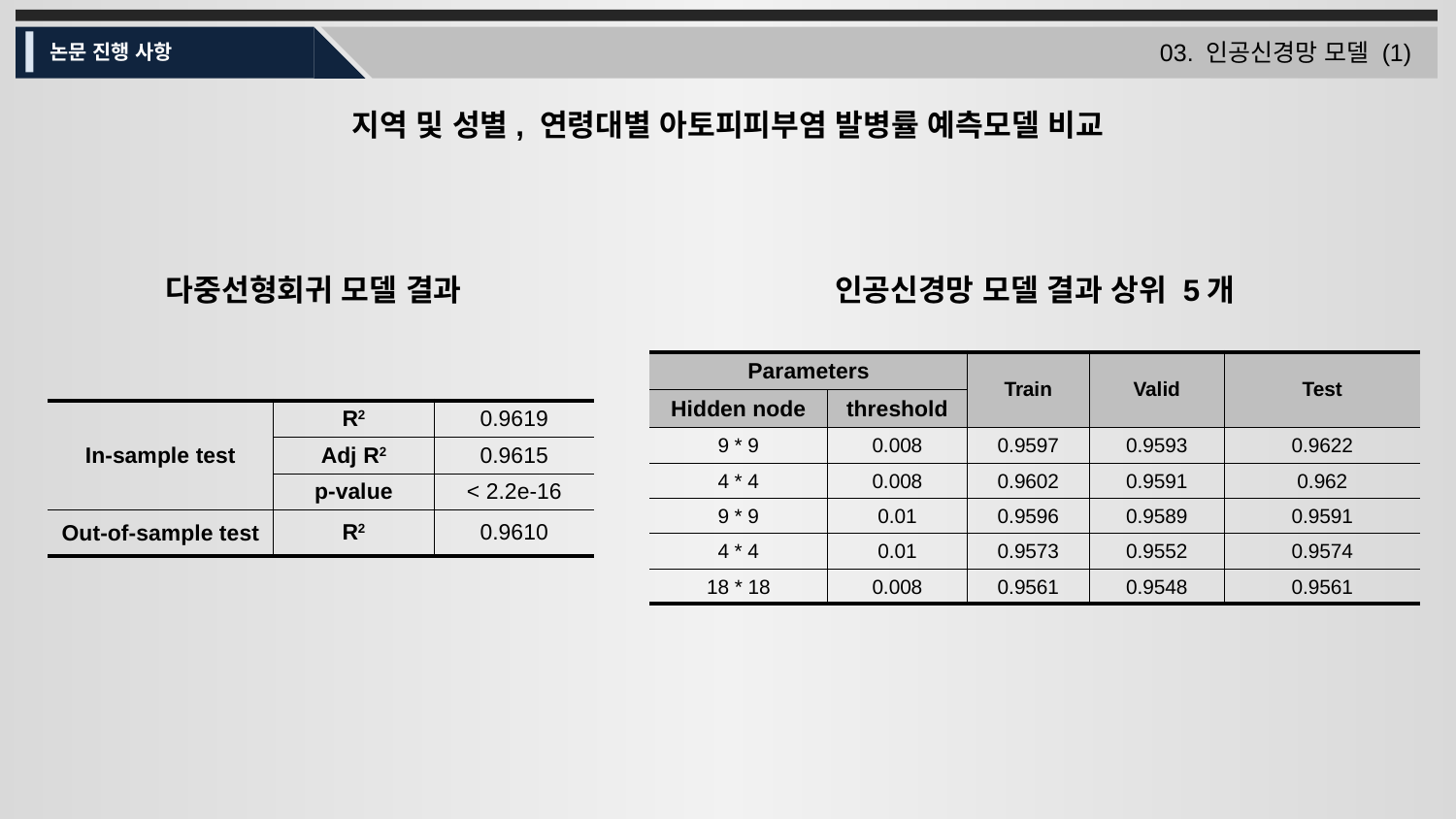

03. 인공신경망 모델 (1)

논문 진행 사항
지역 및 성별, 연령대별 아토피피부염 발병률 예측모델 비교
다중선형회귀 모델 결과
인공신경망 모델 결과 상위 5개
| Parameters |  | Train | Valid | Test |
| --- | --- | --- | --- | --- |
| Hidden node | threshold | R2 | R2 | R2 |
| 9 \* 9 | 0.008 | 0.9597 | 0.9593 | 0.9622 |
| 4 \* 4 | 0.008 | 0.9602 | 0.9591 | 0.962 |
| 9 \* 9 | 0.01 | 0.9596 | 0.9589 | 0.9591 |
| 4 \* 4 | 0.01 | 0.9573 | 0.9552 | 0.9574 |
| 18 \* 18 | 0.008 | 0.9561 | 0.9548 | 0.9561 |
| In-sample test | R2 | 0.9619 |
| --- | --- | --- |
|  | Adj R2 | 0.9615 |
|  | p-value | < 2.2e-16 |
| Out-of-sample test | R2 | 0.9610 |